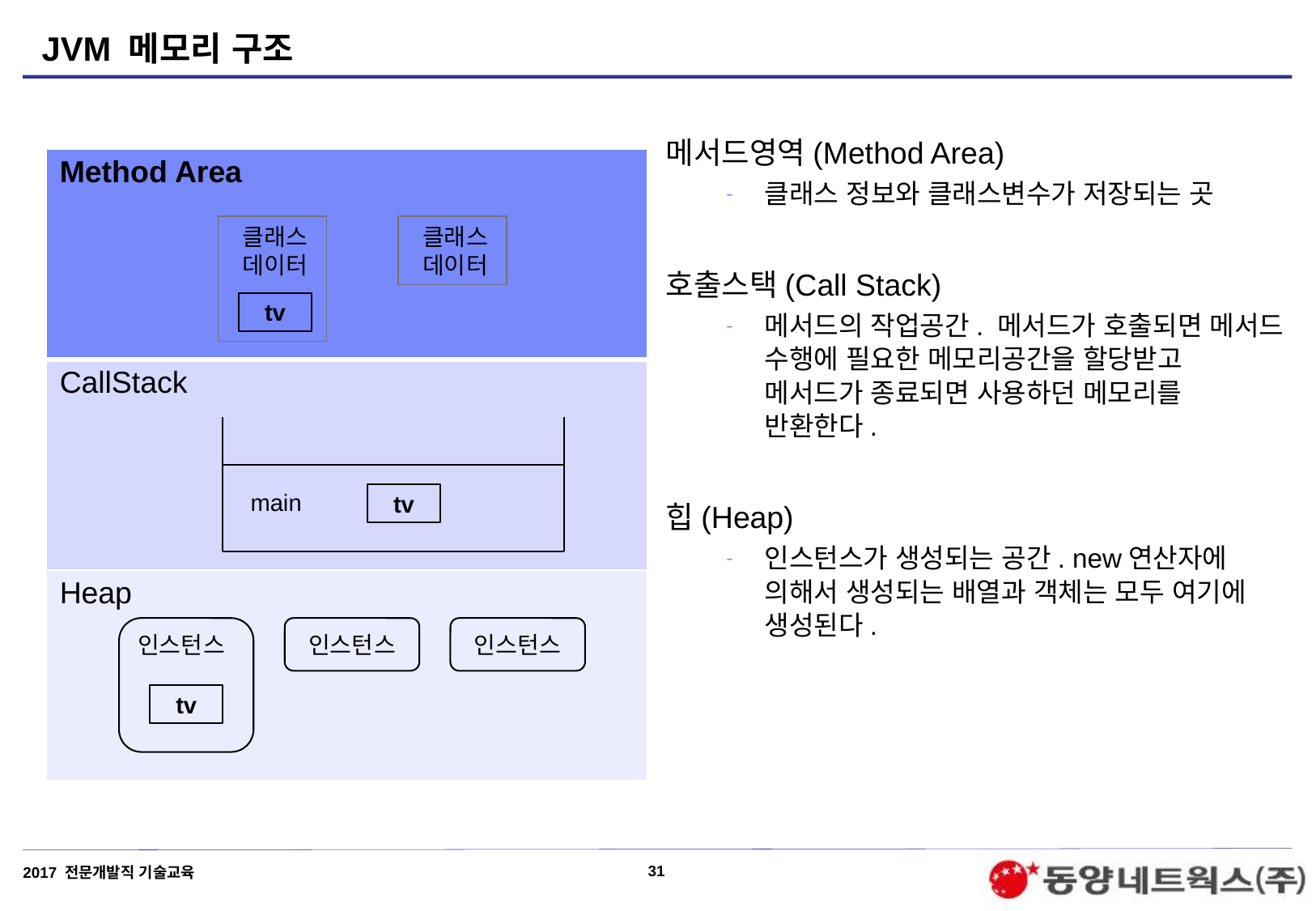

# JVM 메모리 구조
메서드영역(Method Area)
클래스 정보와 클래스변수가 저장되는 곳

호출스택(Call Stack)
메서드의 작업공간. 메서드가 호출되면 메서드 수행에 필요한 메모리공간을 할당받고 메서드가 종료되면 사용하던 메모리를 반환한다.

힙(Heap)
인스턴스가 생성되는 공간. new연산자에 의해서 생성되는 배열과 객체는 모두 여기에 생성된다.

| Method Area |
| --- |
| CallStack |
| Heap |
 클래스
 데이터

 클래스
 데이터
tv
main
tv
인스턴스
인스턴스
인스턴스
tv